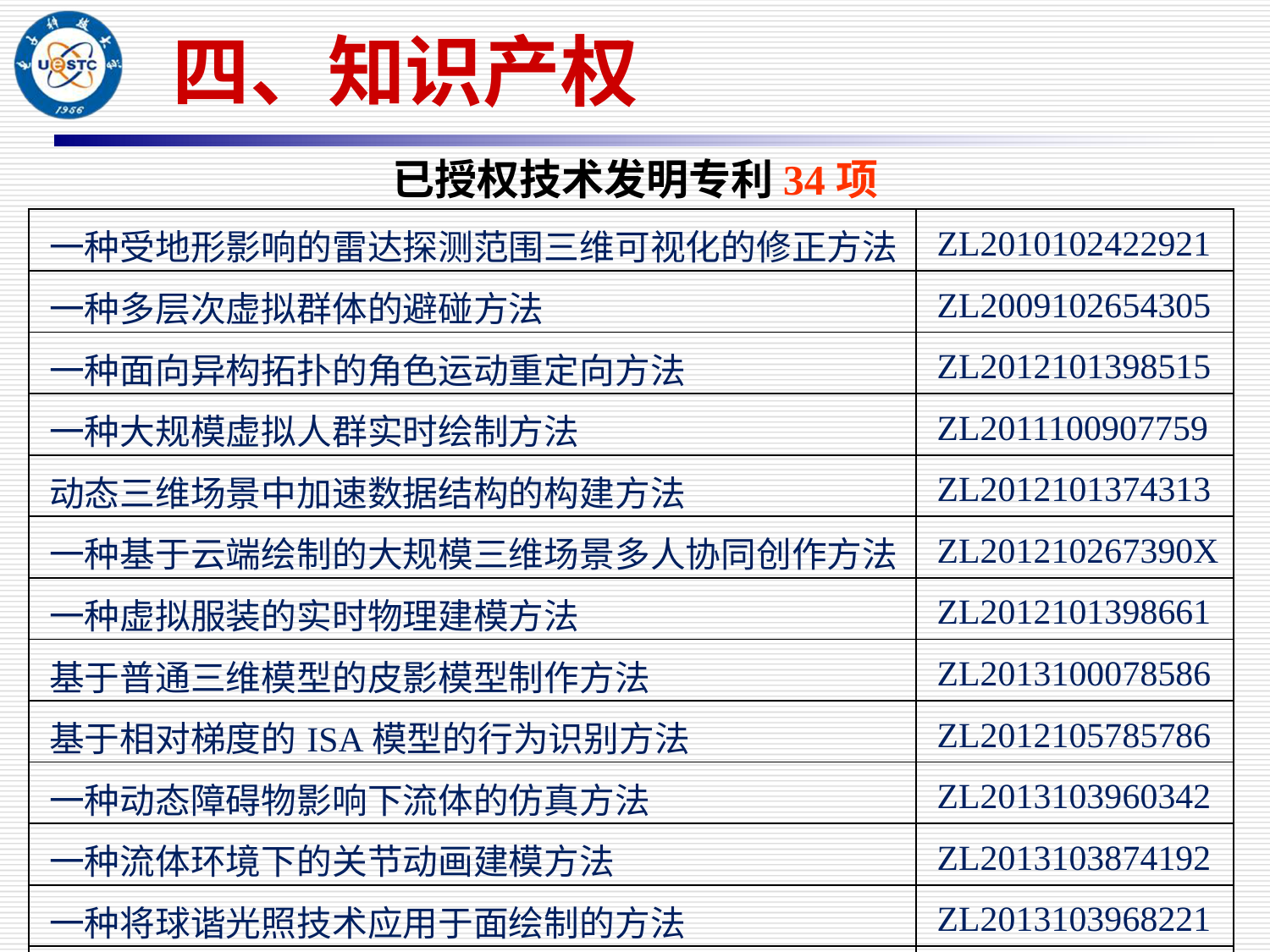

四、知识产权
已授权技术发明专利34项
| 一种受地形影响的雷达探测范围三维可视化的修正方法 | ZL2010102422921 |
| --- | --- |
| 一种多层次虚拟群体的避碰方法 | ZL2009102654305 |
| 一种面向异构拓扑的角色运动重定向方法 | ZL2012101398515 |
| 一种大规模虚拟人群实时绘制方法 | ZL2011100907759 |
| 动态三维场景中加速数据结构的构建方法 | ZL2012101374313 |
| 一种基于云端绘制的大规模三维场景多人协同创作方法 | ZL201210267390X |
| 一种虚拟服装的实时物理建模方法 | ZL2012101398661 |
| 基于普通三维模型的皮影模型制作方法 | ZL2013100078586 |
| 基于相对梯度的ISA模型的行为识别方法 | ZL2012105785786 |
| 一种动态障碍物影响下流体的仿真方法 | ZL2013103960342 |
| 一种流体环境下的关节动画建模方法 | ZL2013103874192 |
| 一种将球谐光照技术应用于面绘制的方法 | ZL2013103968221 |
| 一种电磁环境体数据等值面提取方法 | ZL2013102589552 |